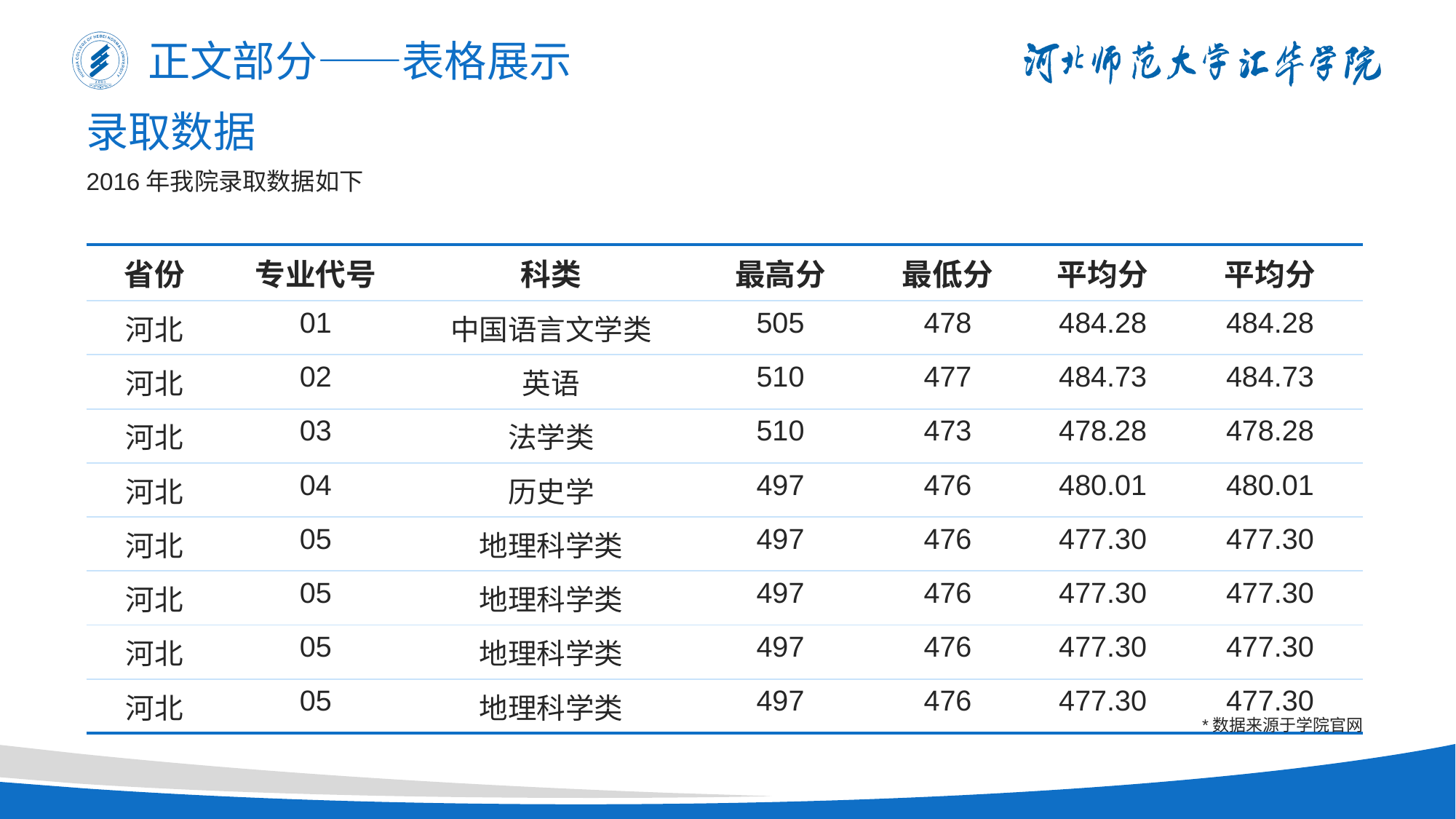

正文部分——表格展示
录取数据
2016年我院录取数据如下
| 省份 | 专业代号 | 科类 | 最高分 | 最低分 | 平均分 | 平均分 |
| --- | --- | --- | --- | --- | --- | --- |
| 河北 | 01 | 中国语言文学类 | 505 | 478 | 484.28 | 484.28 |
| 河北 | 02 | 英语 | 510 | 477 | 484.73 | 484.73 |
| 河北 | 03 | 法学类 | 510 | 473 | 478.28 | 478.28 |
| 河北 | 04 | 历史学 | 497 | 476 | 480.01 | 480.01 |
| 河北 | 05 | 地理科学类 | 497 | 476 | 477.30 | 477.30 |
| 河北 | 05 | 地理科学类 | 497 | 476 | 477.30 | 477.30 |
| 河北 | 05 | 地理科学类 | 497 | 476 | 477.30 | 477.30 |
| 河北 | 05 | 地理科学类 | 497 | 476 | 477.30 | 477.30 |
*数据来源于学院官网